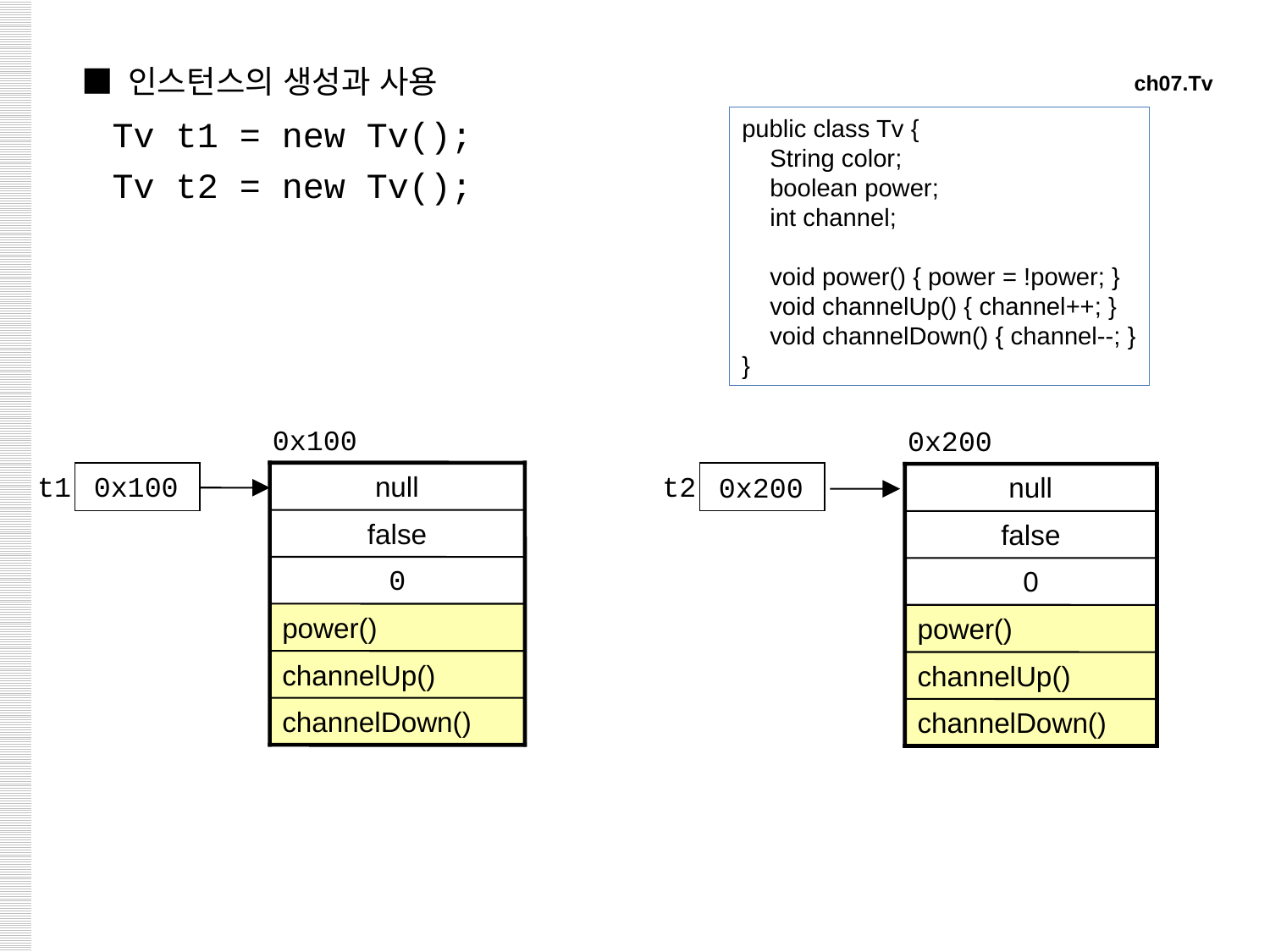

■ 인스턴스의 생성과 사용
ch07.Tv
Tv t1 = new Tv();
public class Tv {
    String color;
    boolean power;
    int channel;

    void power() { power = !power; }
    void channelUp() { channel++; }
    void channelDown() { channel--; }
}
Tv t2 = new Tv();
0x100

null

false

power()

channelUp()

channelDown()

0x200

null

false

0

power()

channelUp()

channelDown()

t1

0x100
t2

0x200

0